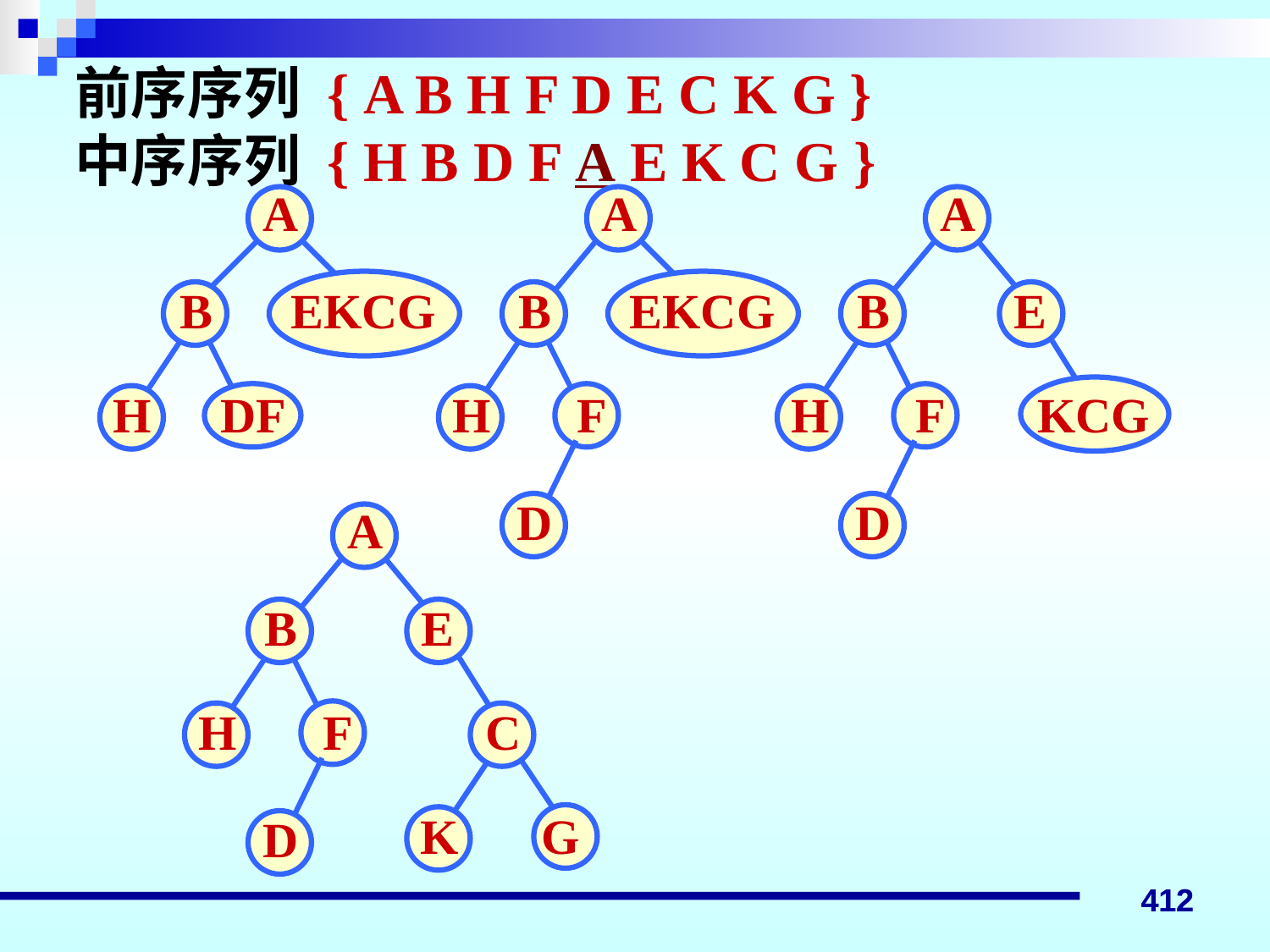

# 前序序列 { A B H F D E C K G } 中序序列 { H B D F A E K C G }
A

B
EKCG

H
DF

A

B
EKCG

H
F

D

A

B
E

H
F

KCG

D

A

B
E

H
F
C

K
G
D

412
412